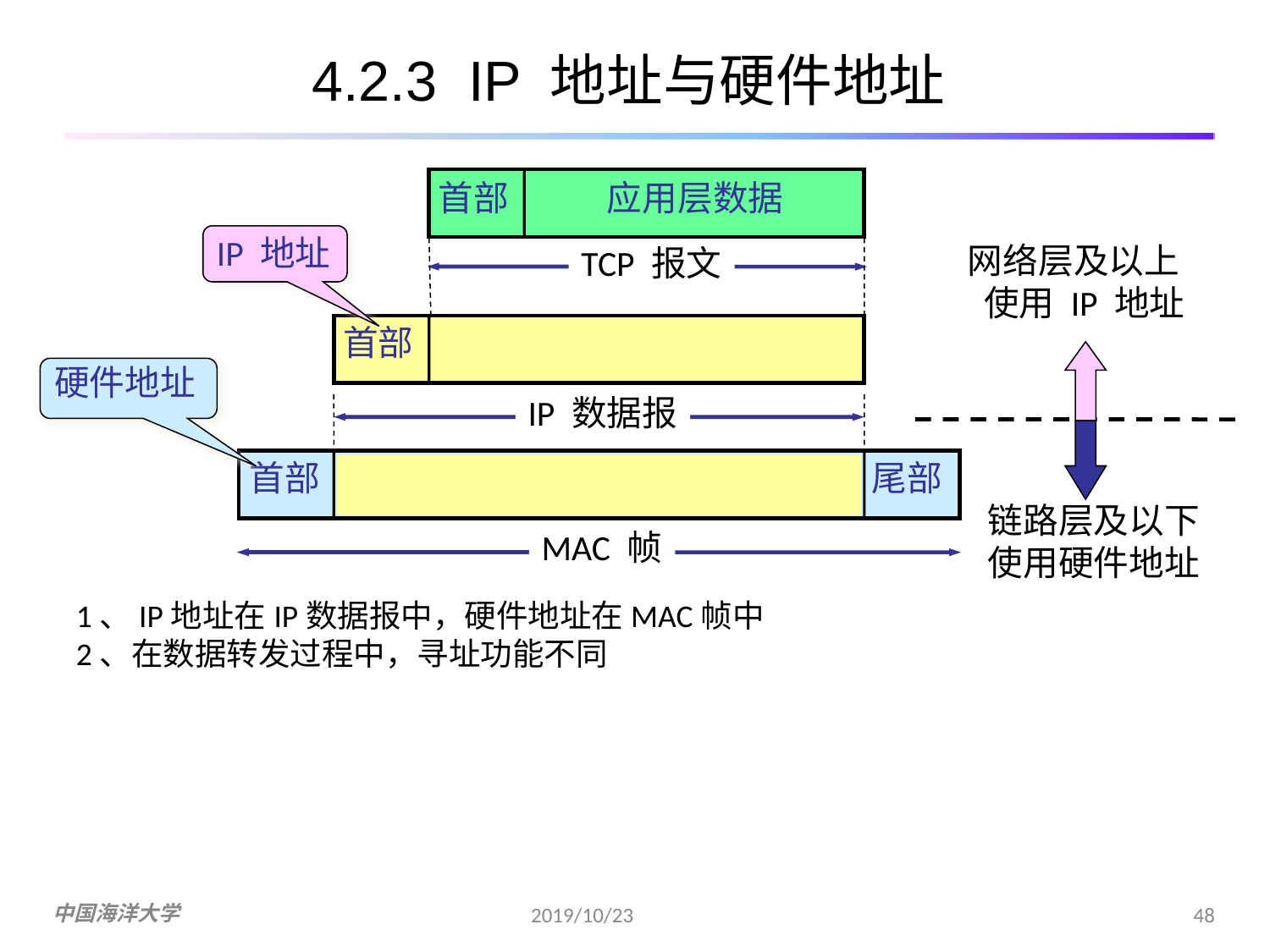

# 4.2.3  IP 地址与硬件地址

应用层数据
首部
IP 地址

网络层及以上
 使用 IP 地址

TCP 报文

首部

硬件地址

IP 数据报

首部
尾部

链路层及以下
使用硬件地址
MAC 帧

1、IP地址在IP数据报中，硬件地址在MAC帧中
2、在数据转发过程中，寻址功能不同